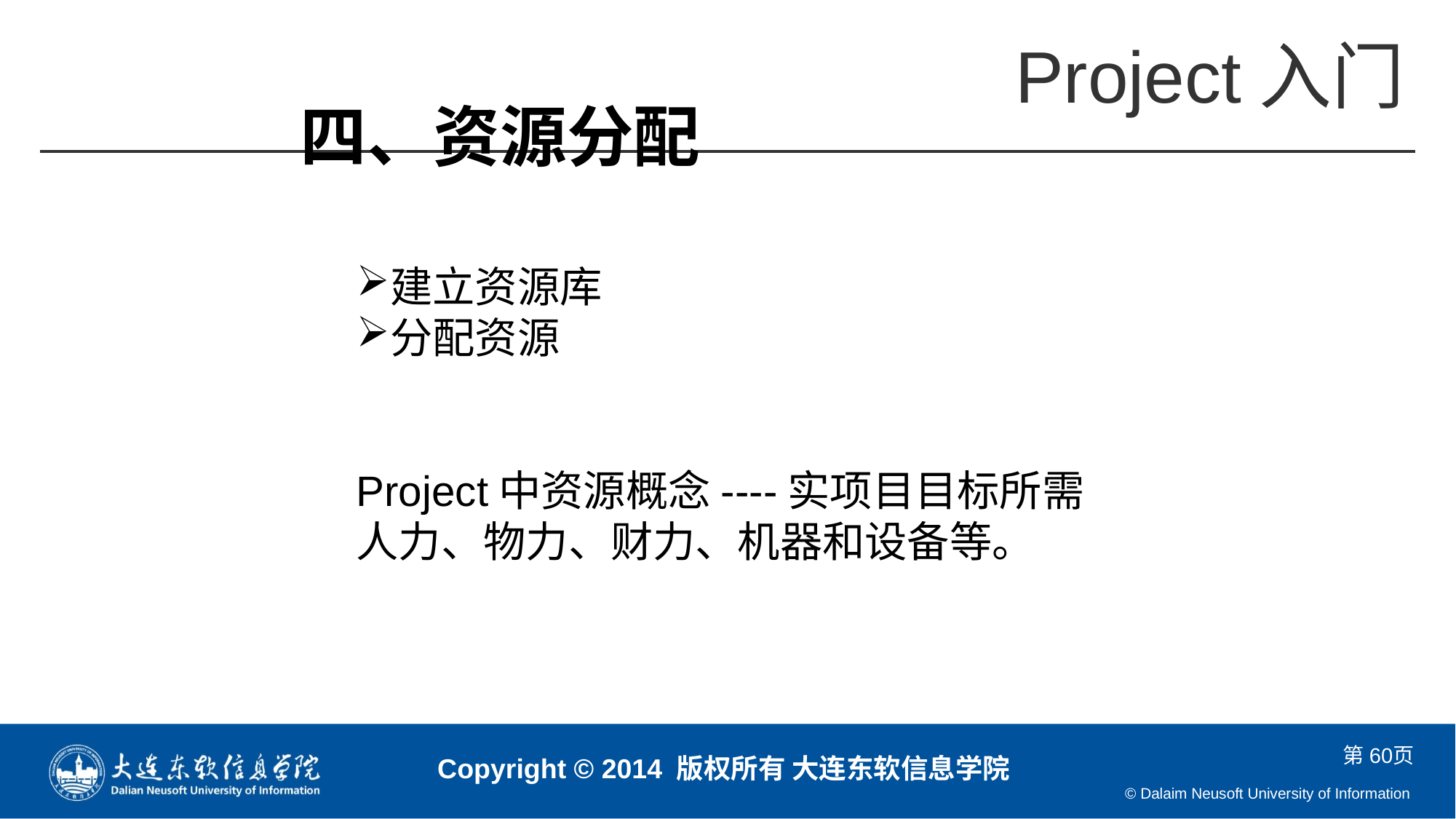

# 四、资源分配
建立资源库
分配资源

Project中资源概念----实项目目标所需人力、物力、财力、机器和设备等。